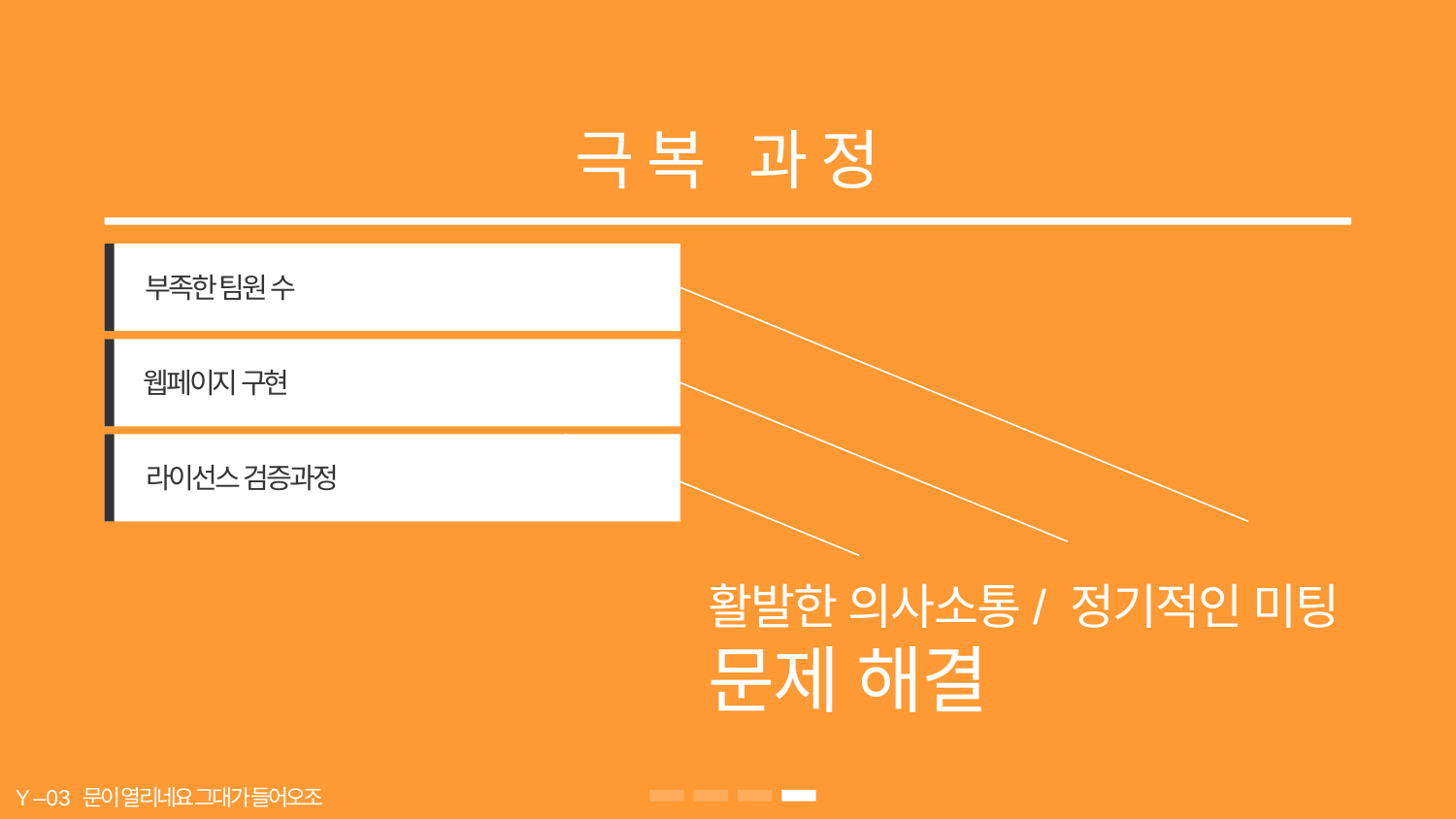

극복 과정

부족한 팀원 수

웹페이지 구현

라이선스 검증과정
활발한 의사소통/ 정기적인 미팅
문제 해결
Y – 0 3  문이 열리네요 그대가 들어오조